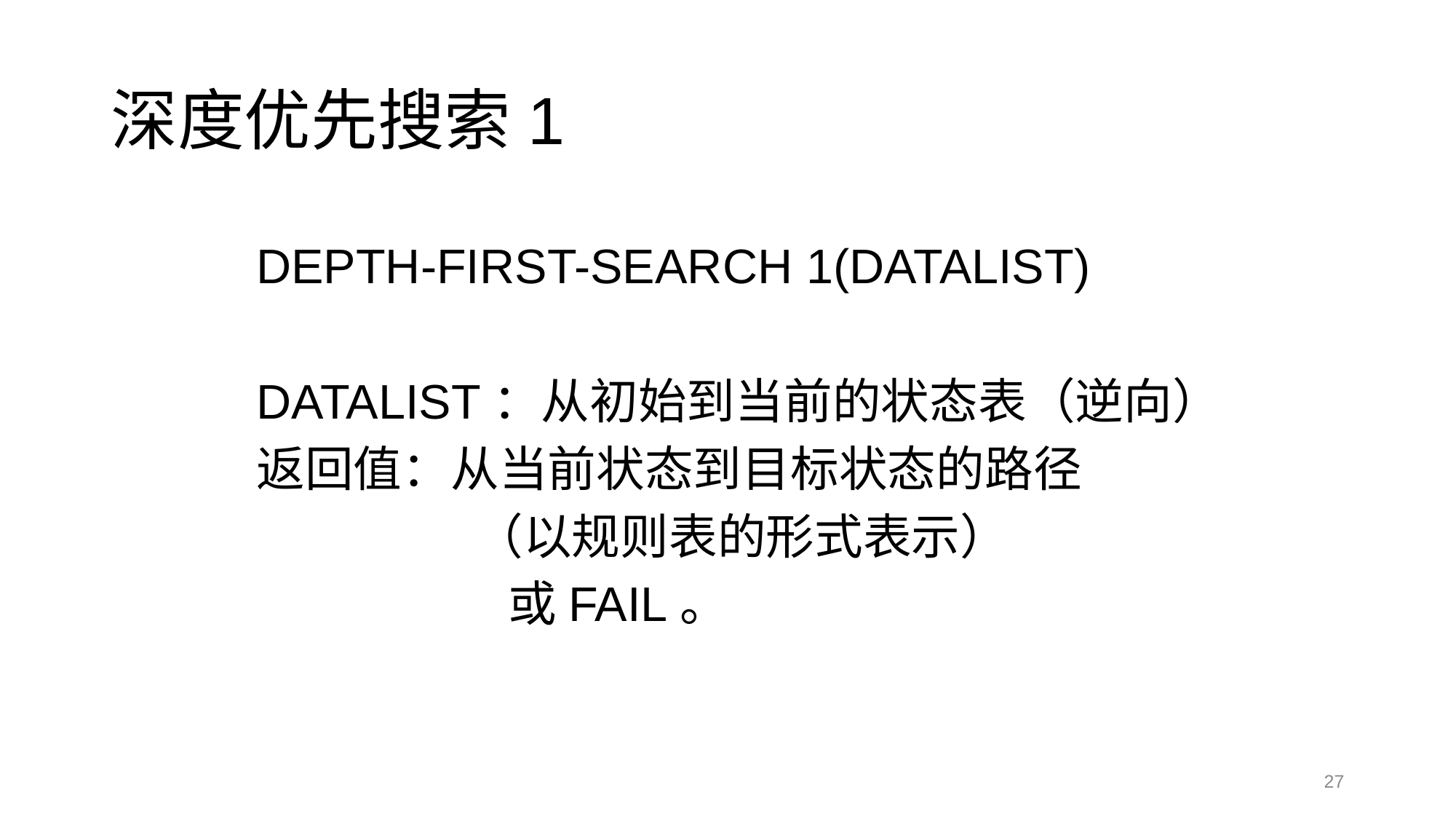

# 深度优先搜索1
  Depth-First-Search 1(DATALIST)

	DATALIST：从初始到当前的状态表（逆向）
	返回值：从当前状态到目标状态的路径
			（以规则表的形式表示）
			  或FAIL。

27